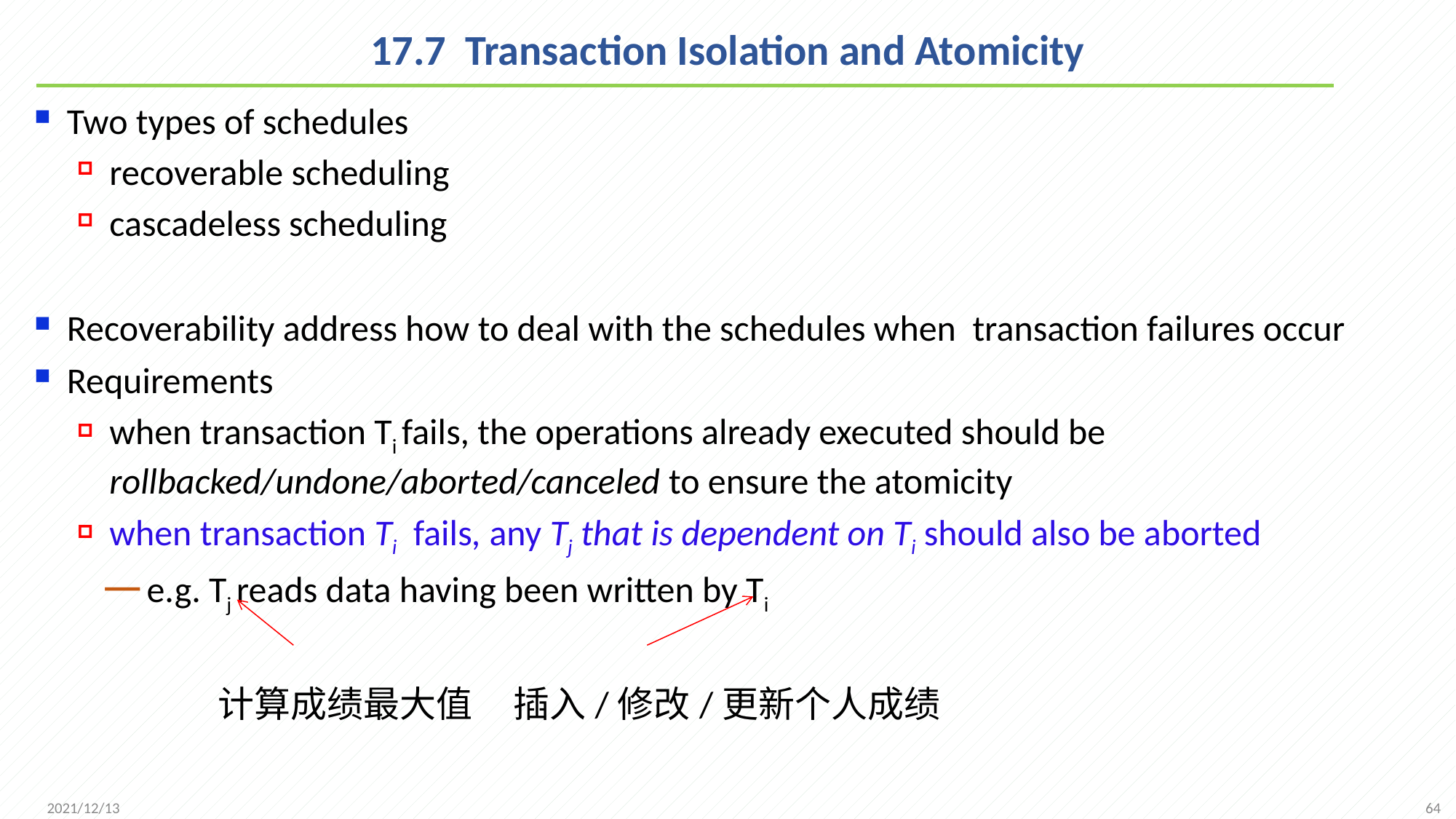

# 17.7  Transaction Isolation and Atomicity
Two types of schedules
recoverable scheduling
cascadeless scheduling

Recoverability address how to deal with the schedules when  transaction failures occur
Requirements
when transaction Ti fails, the operations already executed should be rollbacked/undone/aborted/canceled to ensure the atomicity
when transaction Ti  fails, any Tj that is dependent on Ti should also be aborted
e.g. Tj reads data having been written by Ti

        计算成绩最大值     插入/修改/更新个人成绩

64
2021/12/13